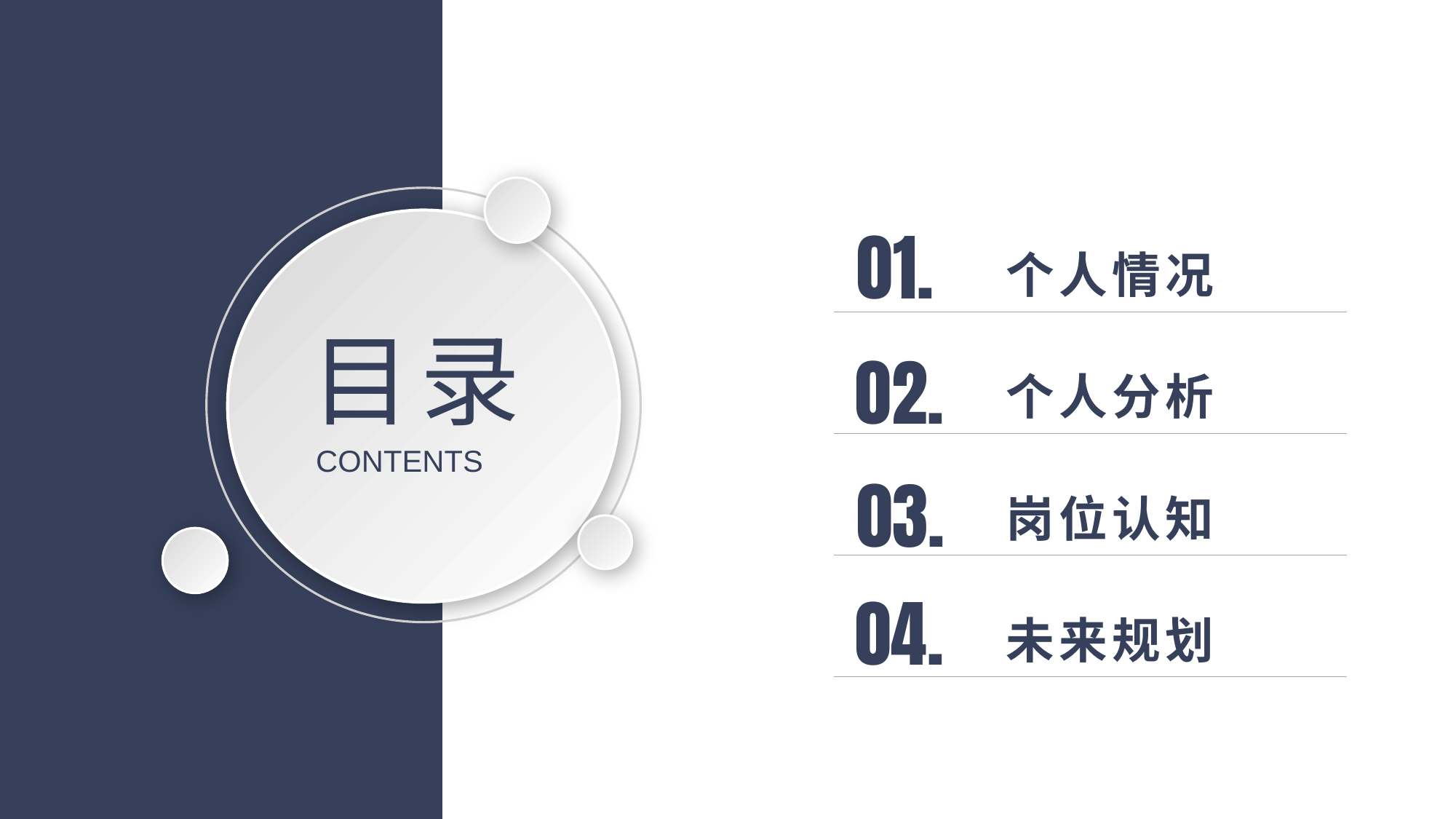

01.
个人情况
目录
02.
个人分析
CONTENTS
03.
岗位认知

04.
未来规划